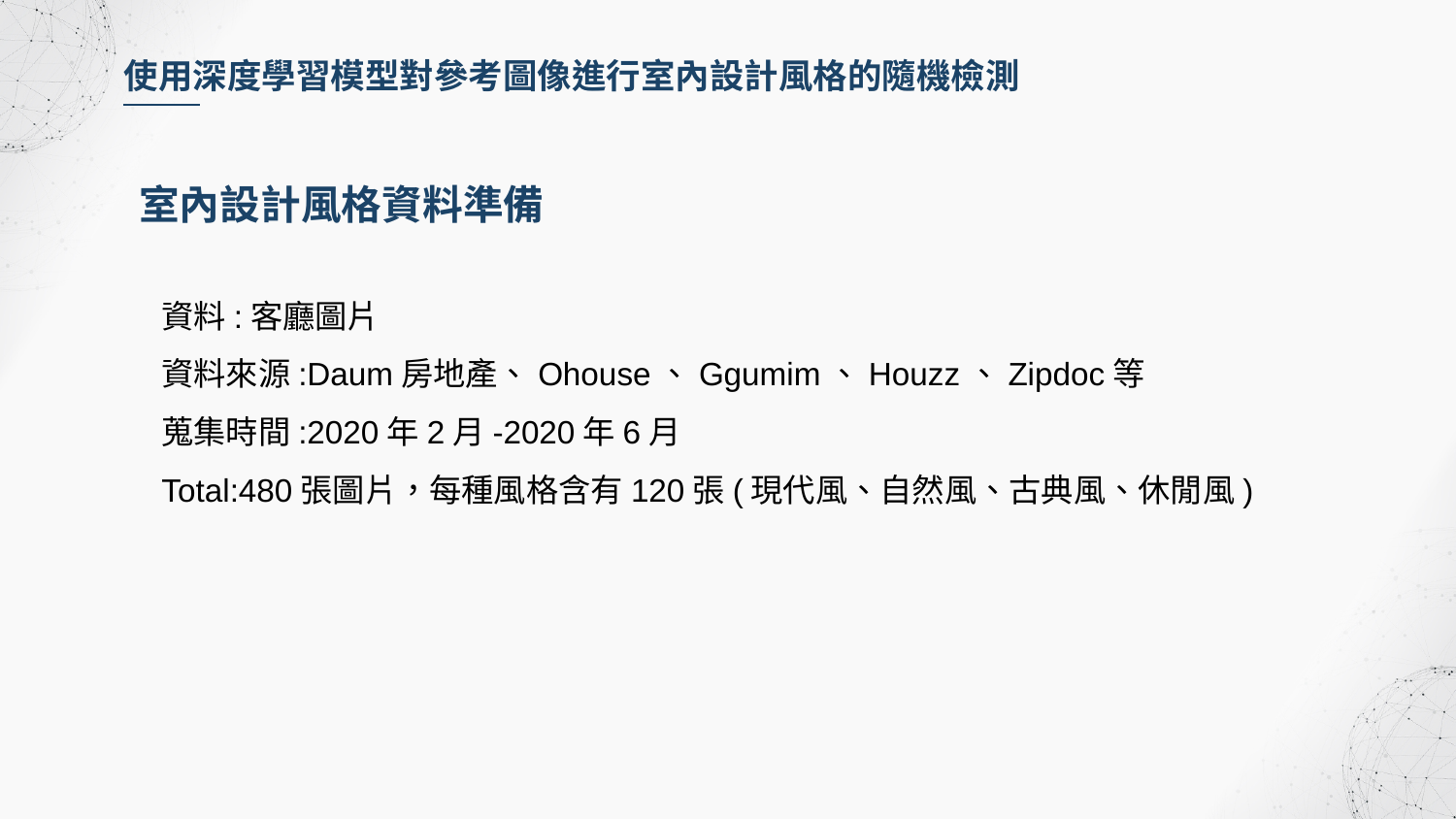

使用深度學習模型對參考圖像進行室內設計風格的隨機檢測
室內設計風格資料準備
資料:客廳圖片
資料來源:Daum房地產、Ohouse、Ggumim、Houzz、Zipdoc等
蒐集時間:2020年2月-2020年6月
Total:480張圖片，每種風格含有120張(現代風、自然風、古典風、休閒風)